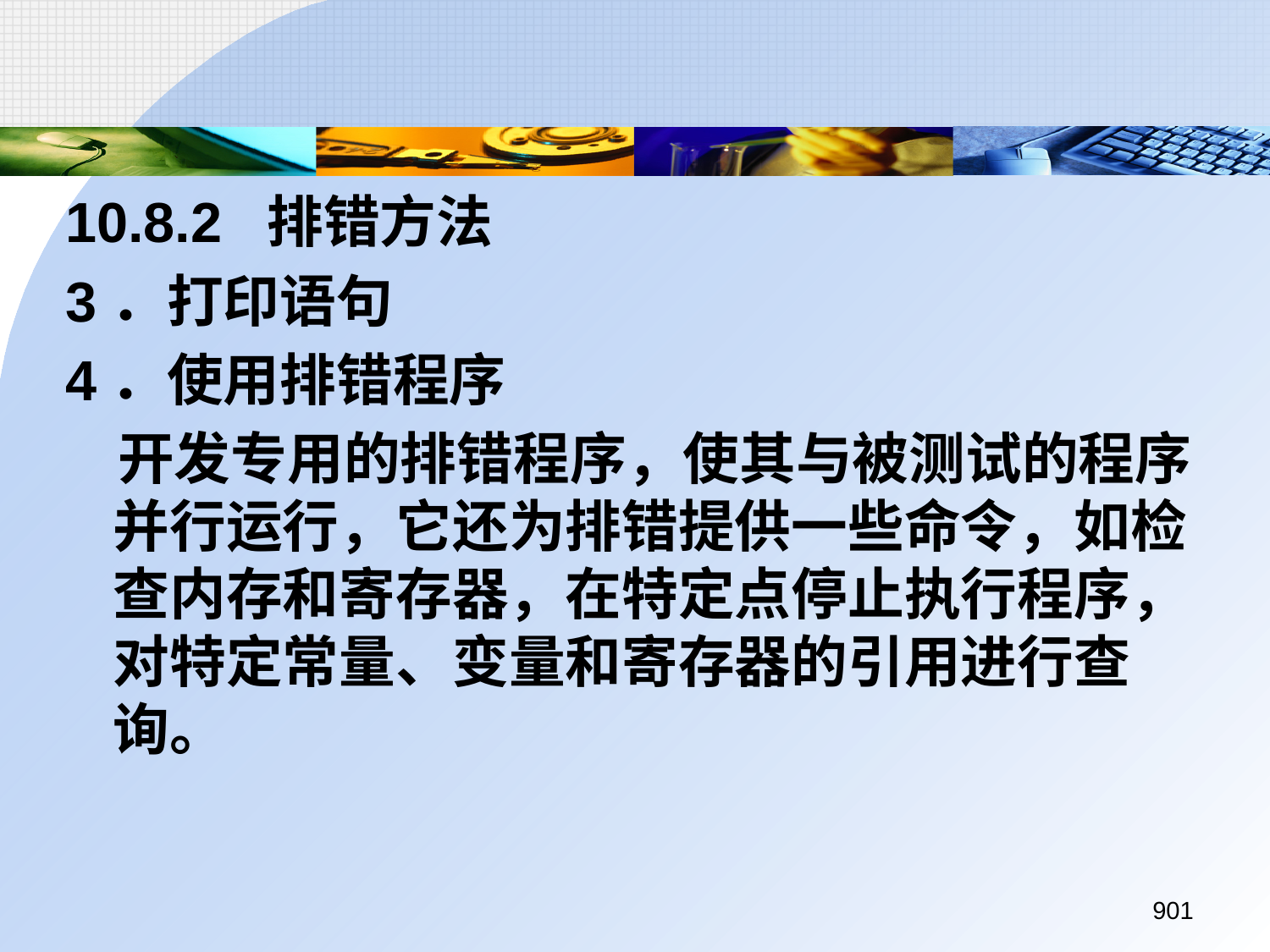

10.8.2  排错方法
3．打印语句
4．使用排错程序
   开发专用的排错程序，使其与被测试的程序并行运行，它还为排错提供一些命令，如检查内存和寄存器，在特定点停止执行程序，对特定常量、变量和寄存器的引用进行查询。

901